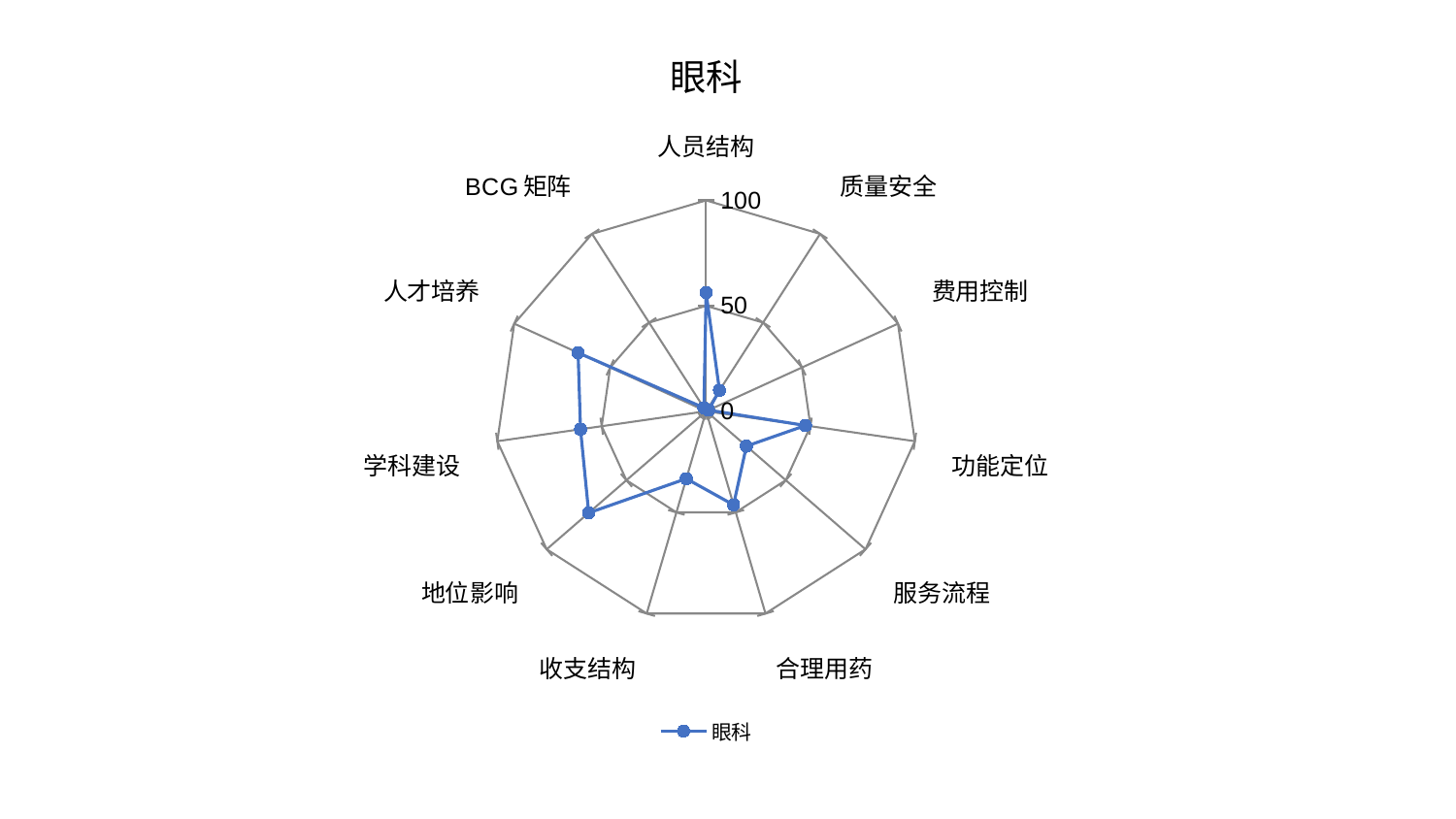

### Chart: 眼科

| Category | 眼科 |
|---|---|
| 人员结构 | 56.27355569450081 |
| 质量安全 | 11.74729588371801 |
| 费用控制 | 1.2787280898464504 |
| 功能定位 | 47.6259995142028 |
| 服务流程 | 25.301293944661456 |
| 合理用药 | 46.28130213950984 |
| 收支结构 | 33.33416251246662 |
| 地位影响 | 73.63951862400046 |
| 学科建设 | 60.15846188799981 |
| 人才培养 | 66.72569637139414 |
| BCG矩阵 | 1.9140670460258888 |
122